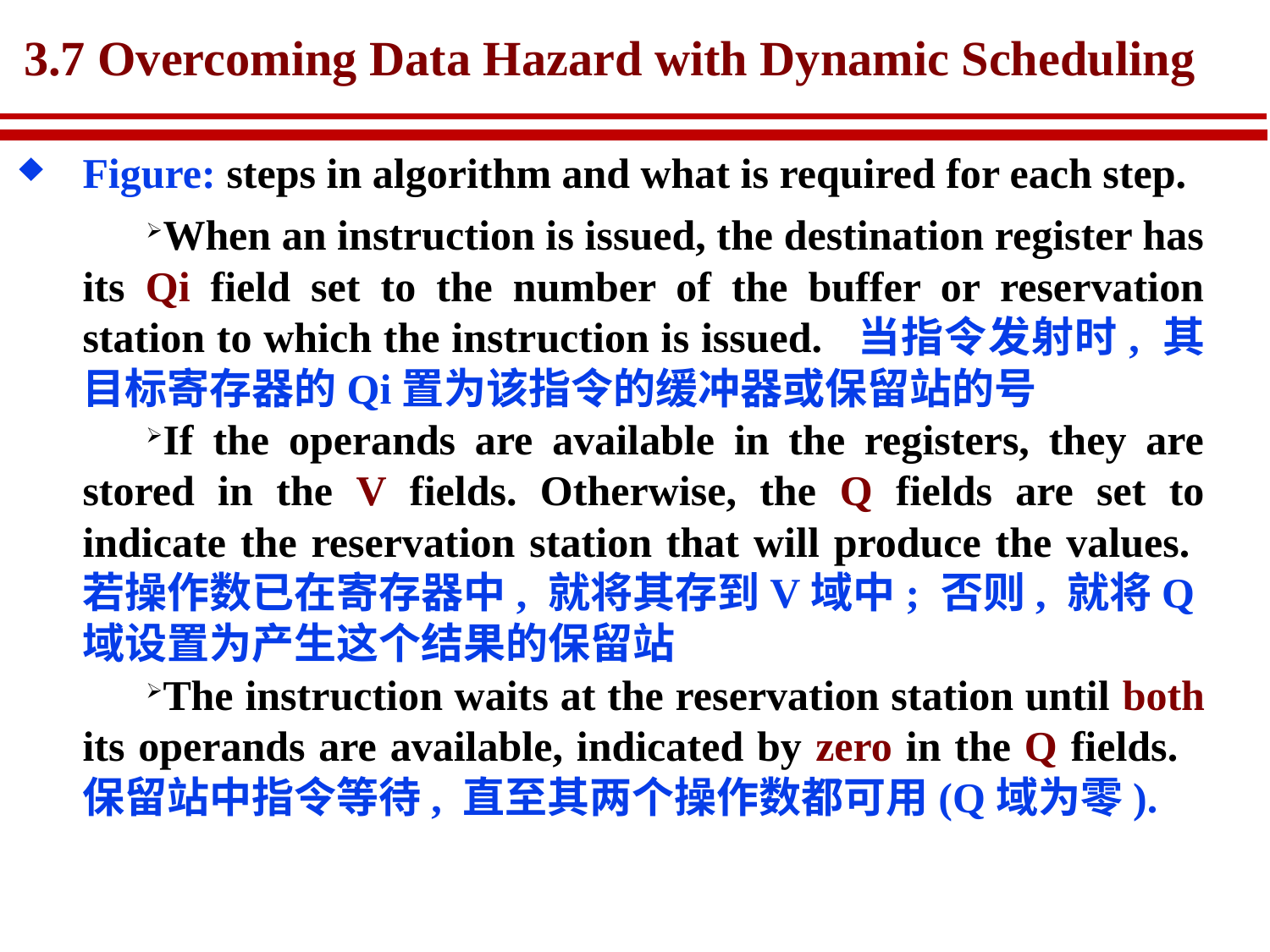

# 3.7 Overcoming Data Hazard with Dynamic Scheduling
Figure: steps in algorithm and what is required for each step.
When an instruction is issued, the destination register has its Qi field set to the number of the buffer or reservation station to which the instruction is issued.  当指令发射时, 其目标寄存器的Qi置为该指令的缓冲器或保留站的号
If the operands are available in the registers, they are stored in the V fields. Otherwise, the Q fields are set to indicate the reservation station that will produce the values.  若操作数已在寄存器中, 就将其存到V域中; 否则, 就将Q域设置为产生这个结果的保留站
The instruction waits at the reservation station until both its operands are available, indicated by zero in the Q fields.   保留站中指令等待, 直至其两个操作数都可用(Q域为零).